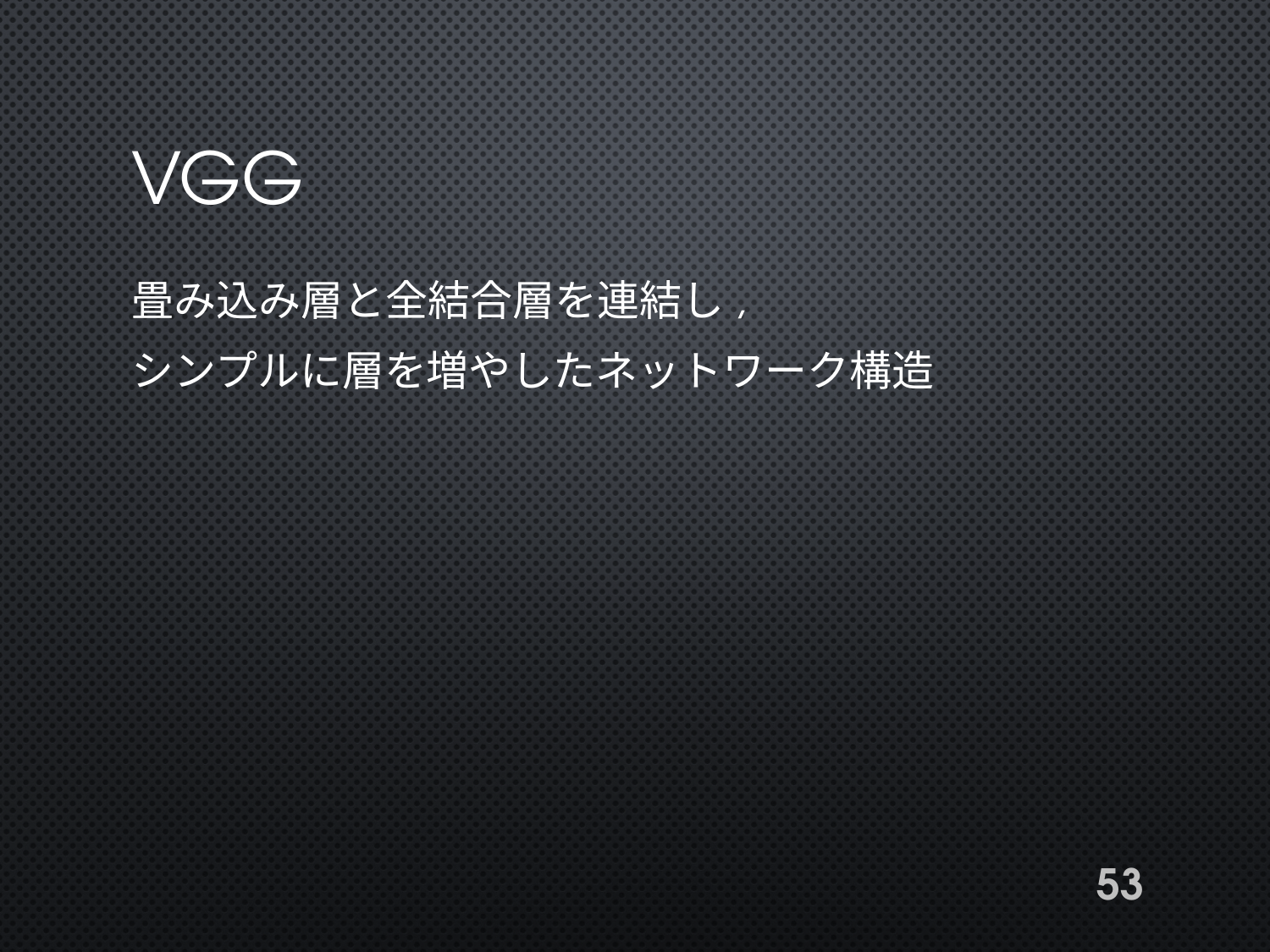

# VGG
畳み込み層と全結合層を連結し,
シンプルに層を増やしたネットワーク構造
53